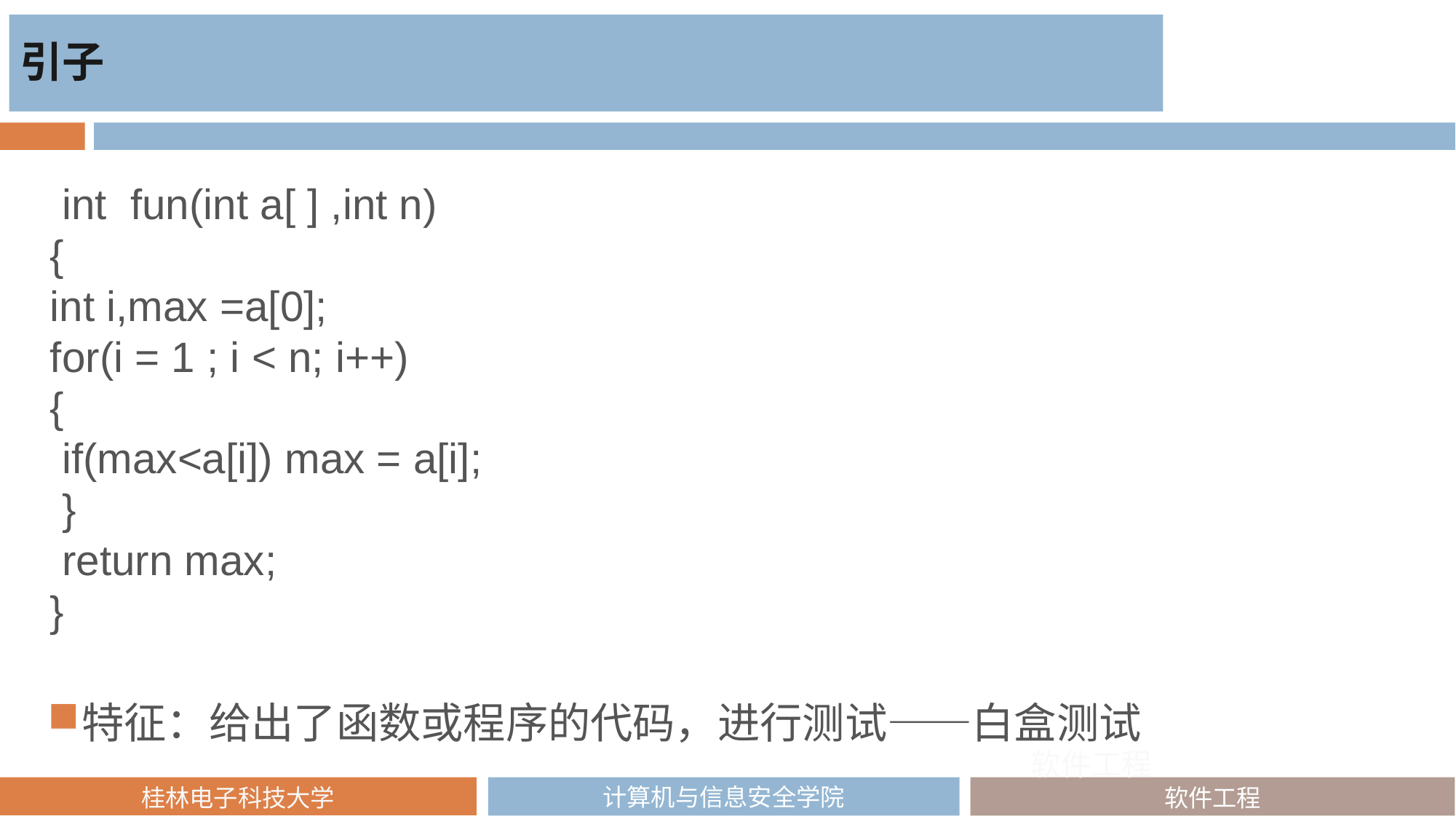

引子

  int  fun(int a[ ] ,int n)
 {
 int i,max =a[0];
 for(i = 1 ; i < n; i++)
 {
  if(max<a[i]) max = a[i];
  }
  return max;
 }
特征：给出了函数或程序的代码，进行测试——白盒测试
软件工程